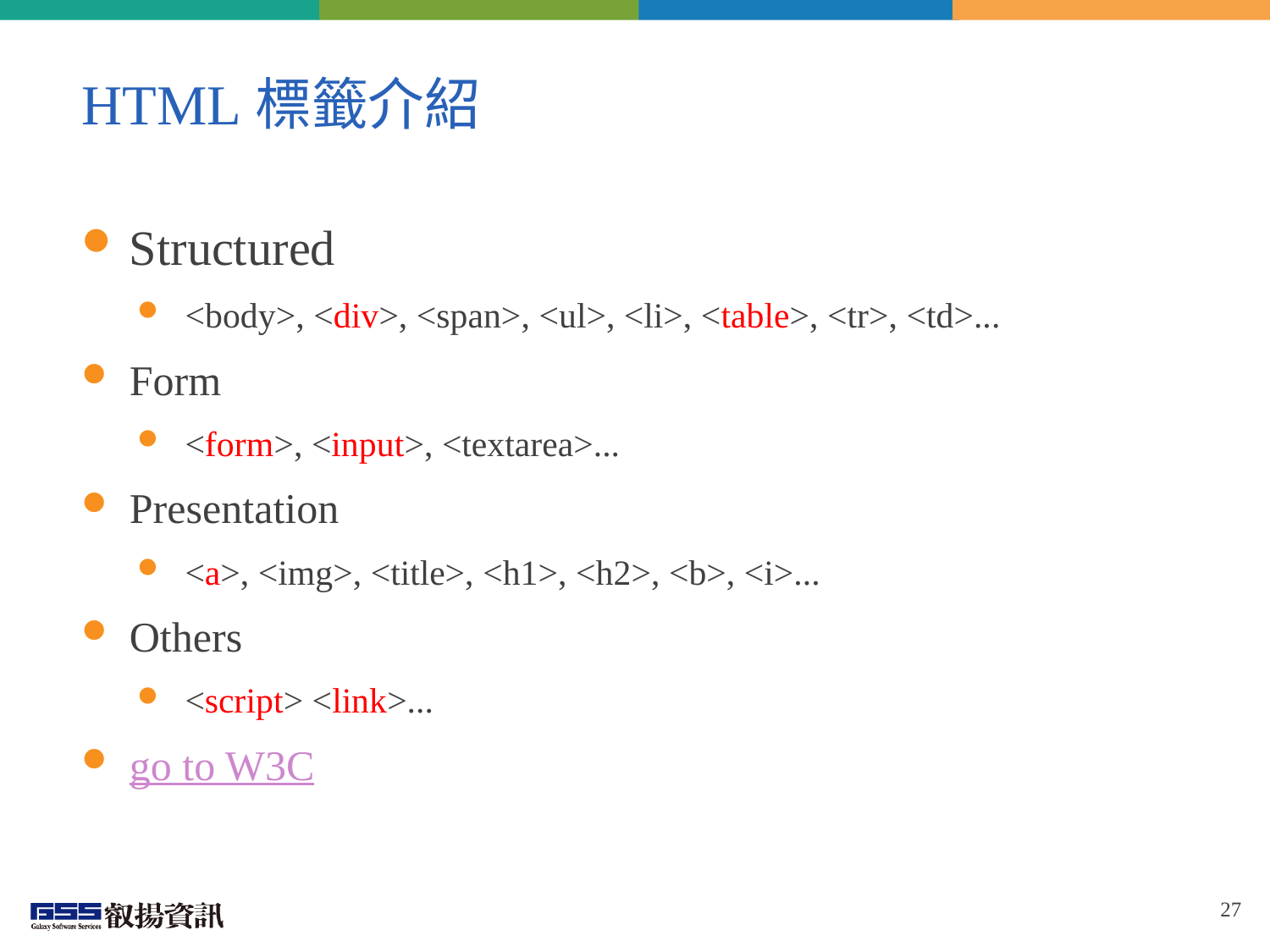

# HTML標籤介紹
Structured
<body>, <div>, <span>, <ul>, <li>, <table>, <tr>, <td>...
Form
<form>, <input>, <textarea>...
Presentation
<a>, <img>, <title>, <h1>, <h2>, <b>, <i>...
Others
<script> <link>...
go to W3C